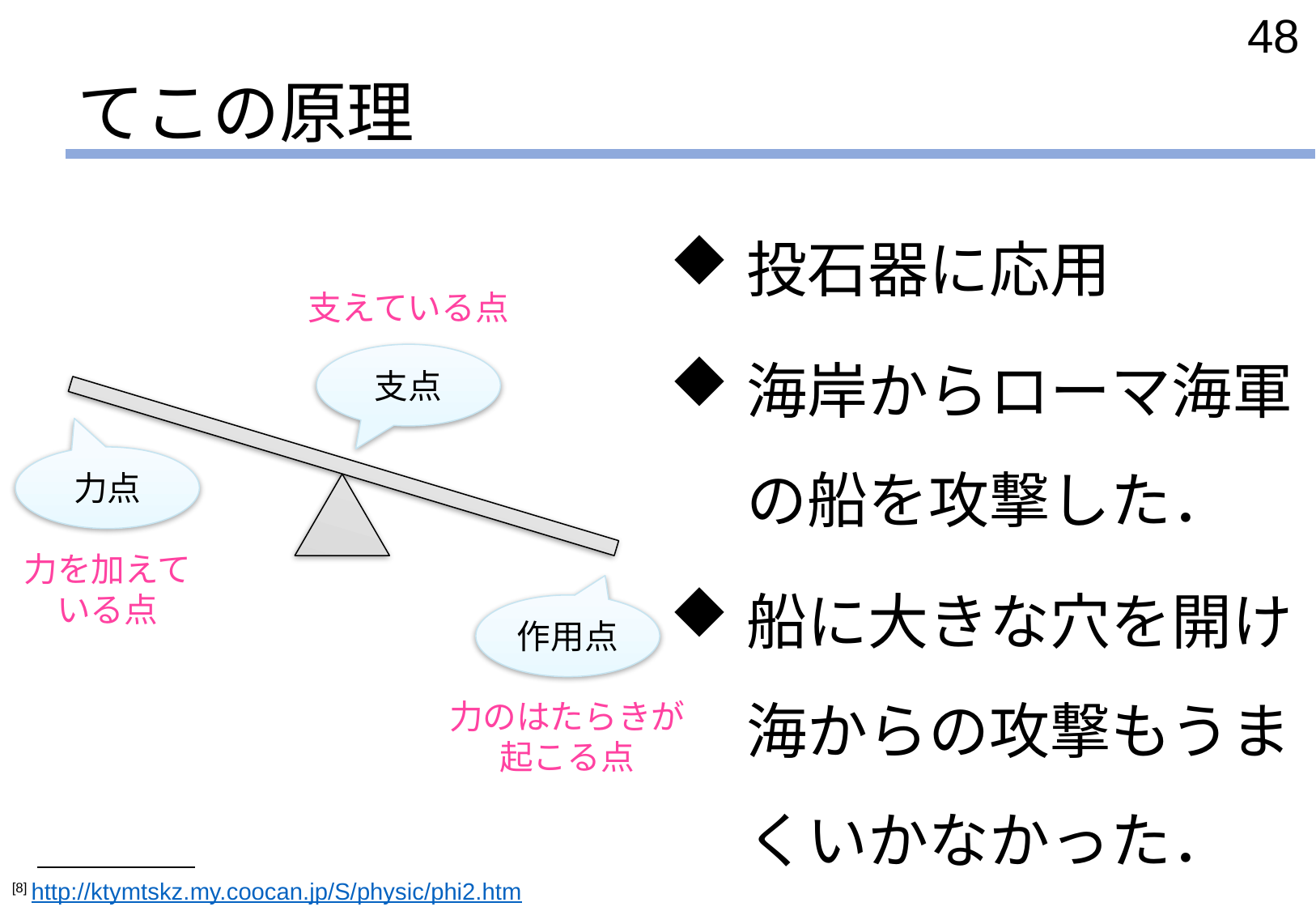

48
# てこの原理
投石器に応用
海岸からローマ海軍の船を攻撃した．
船に大きな穴を開け海からの攻撃もうまくいかなかった．
支えている点
支点
力点

力を加えている点
作用点
力のはたらきが
起こる点
[8] http://ktymtskz.my.coocan.jp/S/physic/phi2.htm